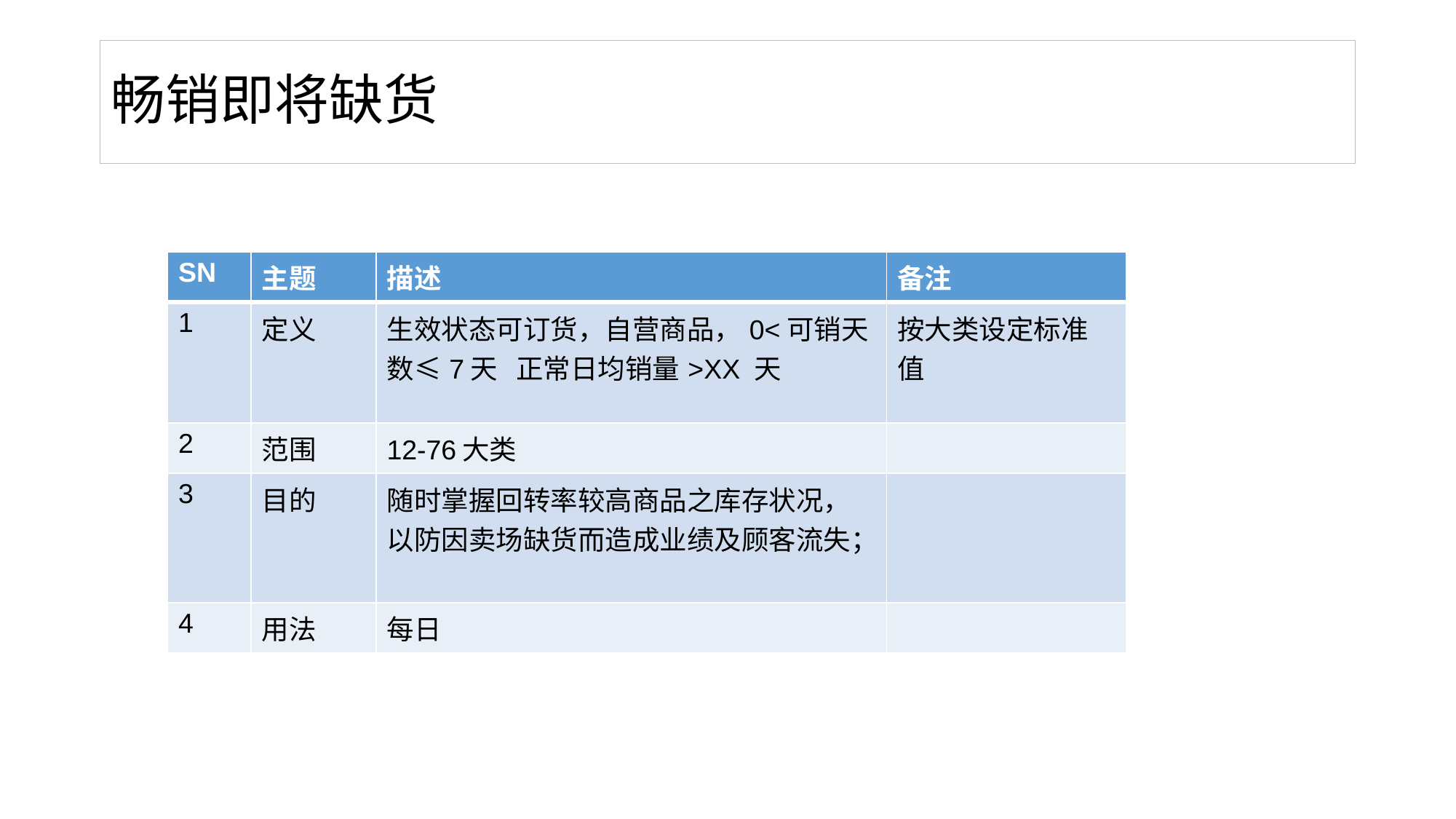

# 畅销即将缺货

| SN | 主题 | 描述 | 备注 |
| --- | --- | --- | --- |
| 1 | 定义 | 生效状态可订货，自营商品，0<可销天数≤7天 正常日均销量>XX 天 | 按大类设定标准值 |
| 2 | 范围 | 12-76大类 |  |
| 3 | 目的 | 随时掌握回转率较高商品之库存状况，以防因卖场缺货而造成业绩及顾客流失； |  |
| 4 | 用法 | 每日 |  |